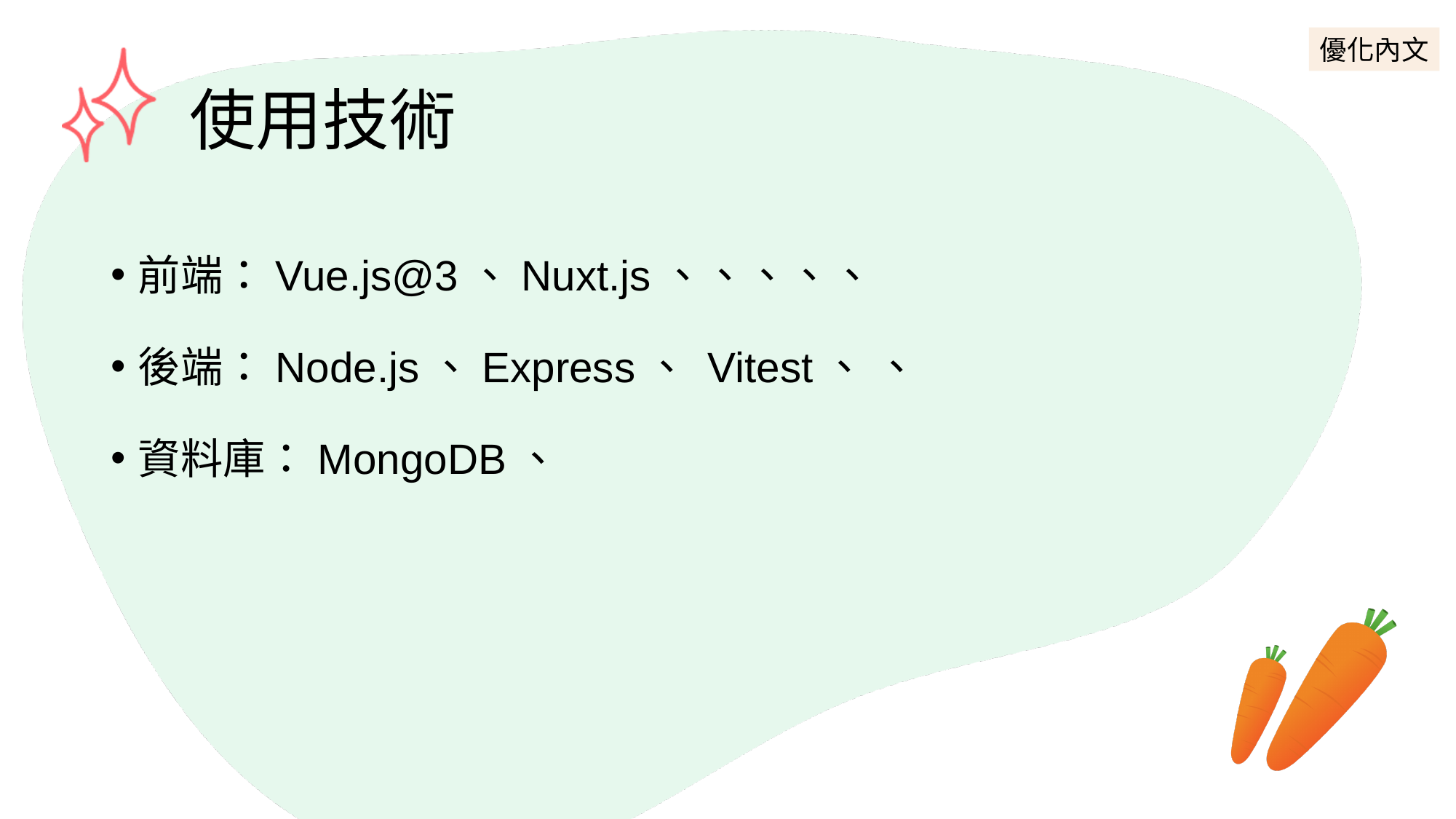

優化內文
# 使用技術
前端：Vue.js@3、Nuxt.js、、、、、
後端：Node.js、Express、 Vitest、 、
資料庫：MongoDB、